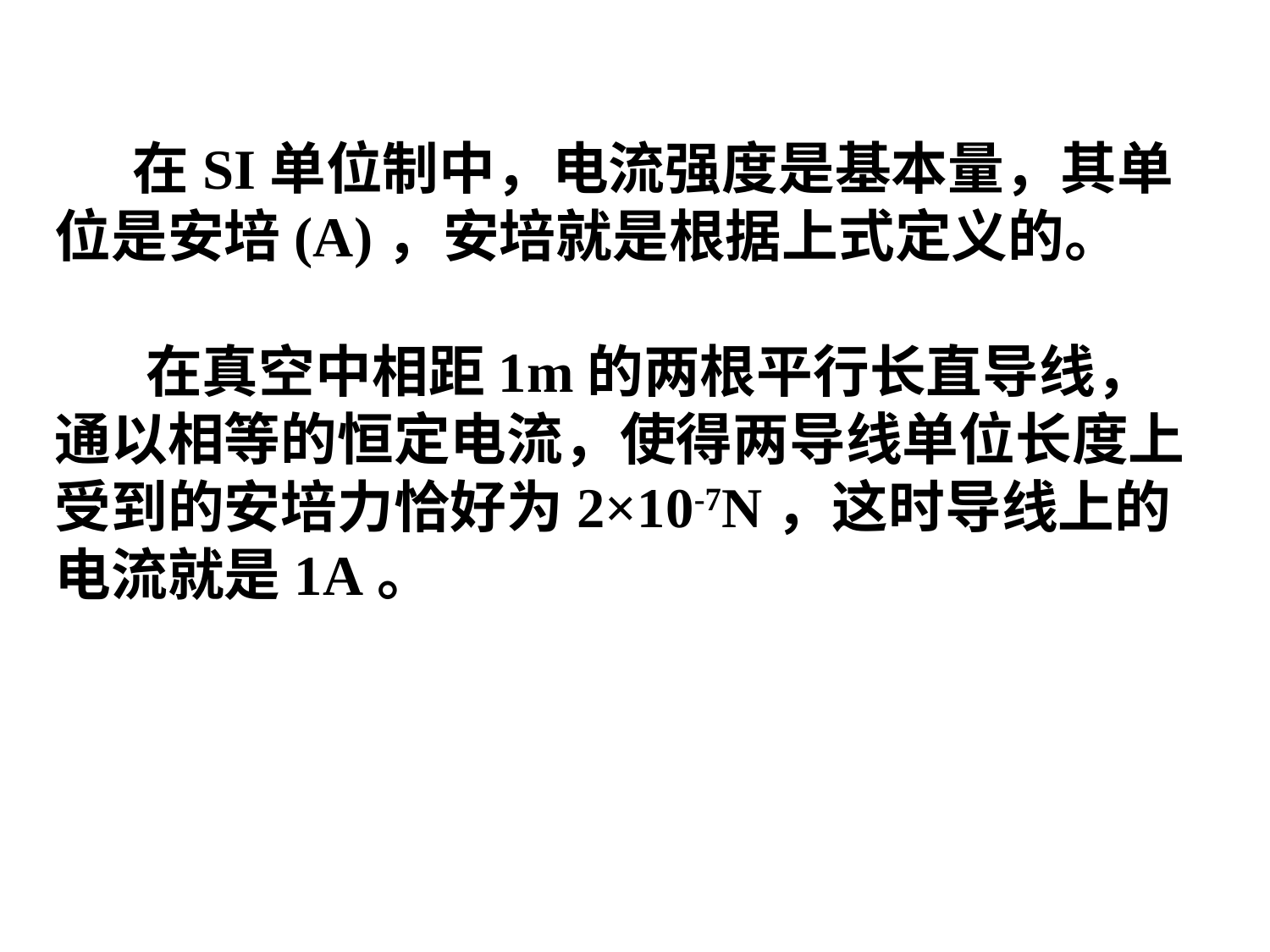

在SI单位制中，电流强度是基本量，其单位是安培(A)，安培就是根据上式定义的。

      在真空中相距1m的两根平行长直导线，通以相等的恒定电流，使得两导线单位长度上受到的安培力恰好为2×10-7N，这时导线上的电流就是1A。